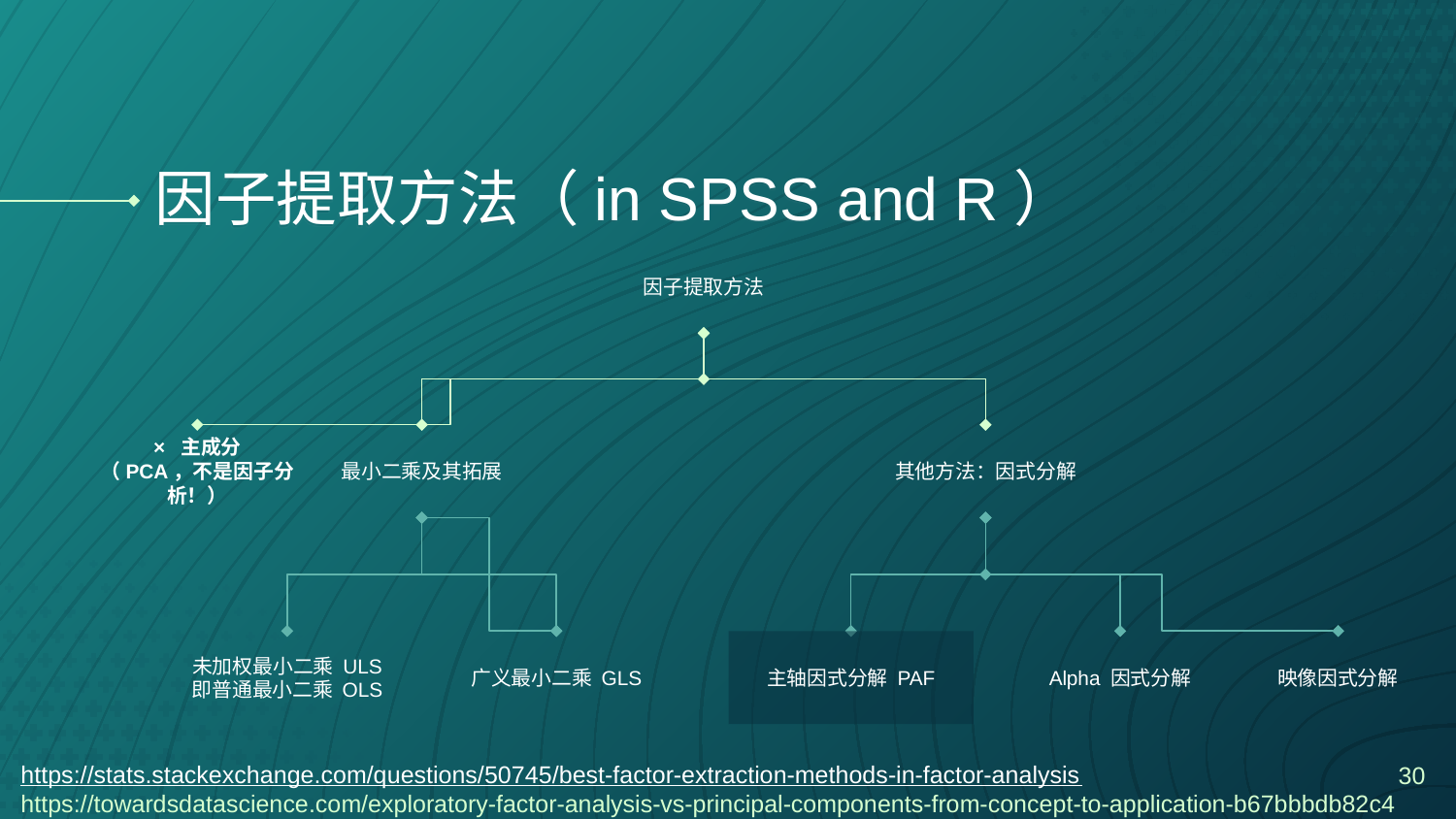

# 因子提取方法（in SPSS and R）
因子提取方法
×  主成分
（PCA，不是因子分析！）
最小二乘及其拓展
其他方法：因式分解
未加权最小二乘 ULS
即普通最小二乘 OLS
广义最小二乘 GLS
主轴因式分解 PAF
Alpha 因式分解
映像因式分解
30
https://stats.stackexchange.com/questions/50745/best-factor-extraction-methods-in-factor-analysis
https://towardsdatascience.com/exploratory-factor-analysis-vs-principal-components-from-concept-to-application-b67bbbdb82c4